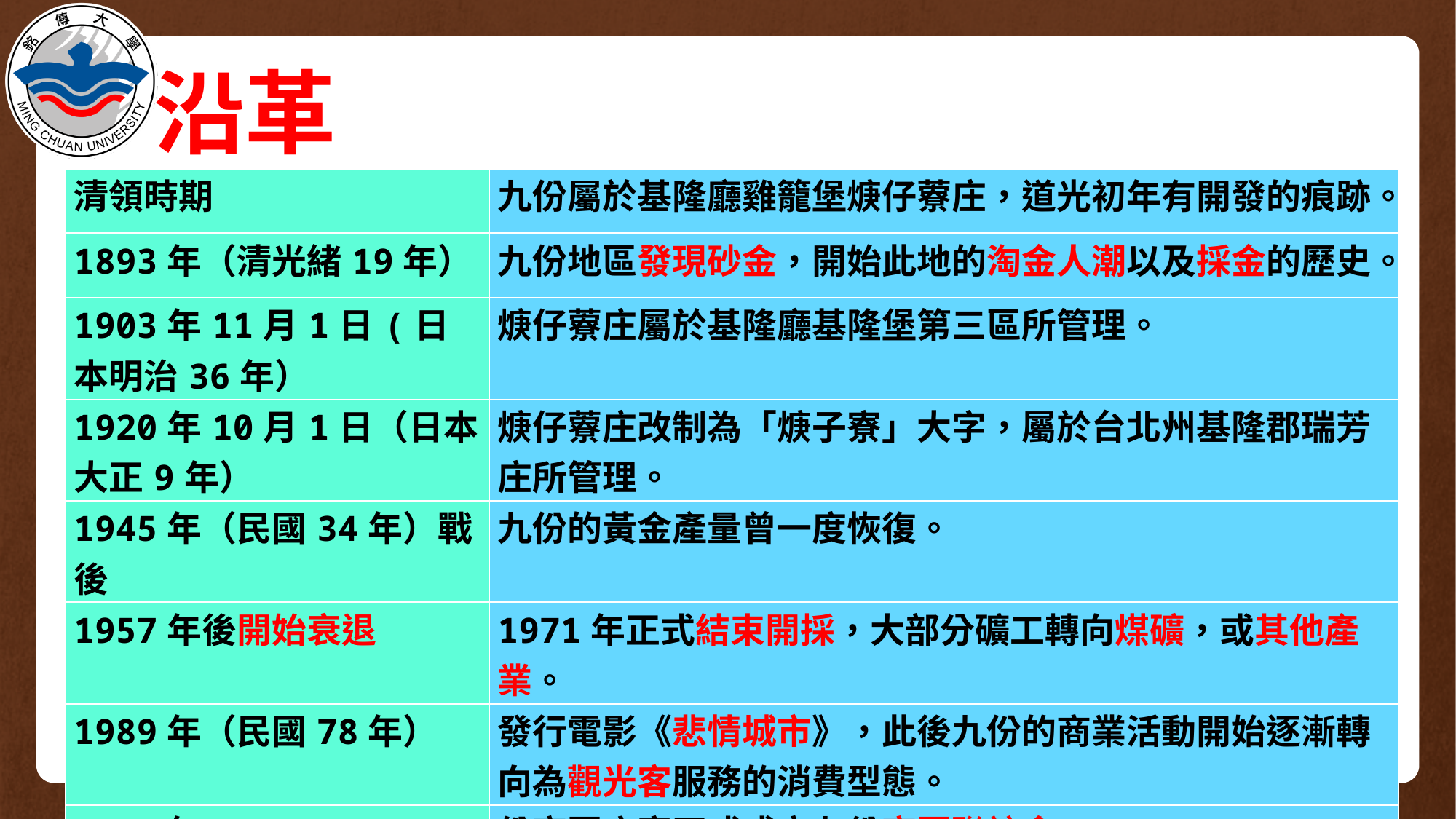

# 沿革
| 清領時期 | 九份屬於基隆廳雞籠堡焿仔藔庄，道光初年有開發的痕跡。 |
| --- | --- |
| 1893年（清光緒19年） | 九份地區發現砂金，開始此地的淘金人潮以及採金的歷史。 |
| 1903年11月1日(日本明治36年） | 焿仔藔庄屬於基隆廳基隆堡第三區所管理。 |
| 1920年10月1日（日本大正9年） | 焿仔藔庄改制為「焿子寮」大字，屬於台北州基隆郡瑞芳庄所管理。 |
| 1945年（民國34年）戰後 | 九份的黃金產量曾一度恢復。 |
| 1957年後開始衰退 | 1971年正式結束開採，大部分礦工轉向煤礦，或其他產業。 |
| 1989年（民國78年） | 發行電影《悲情城市》，此後九份的商業活動開始逐漸轉向為觀光客服務的消費型態。 |
| 2001年 | 份商圈店家正式成立九份商圈聯誼會。 |
8